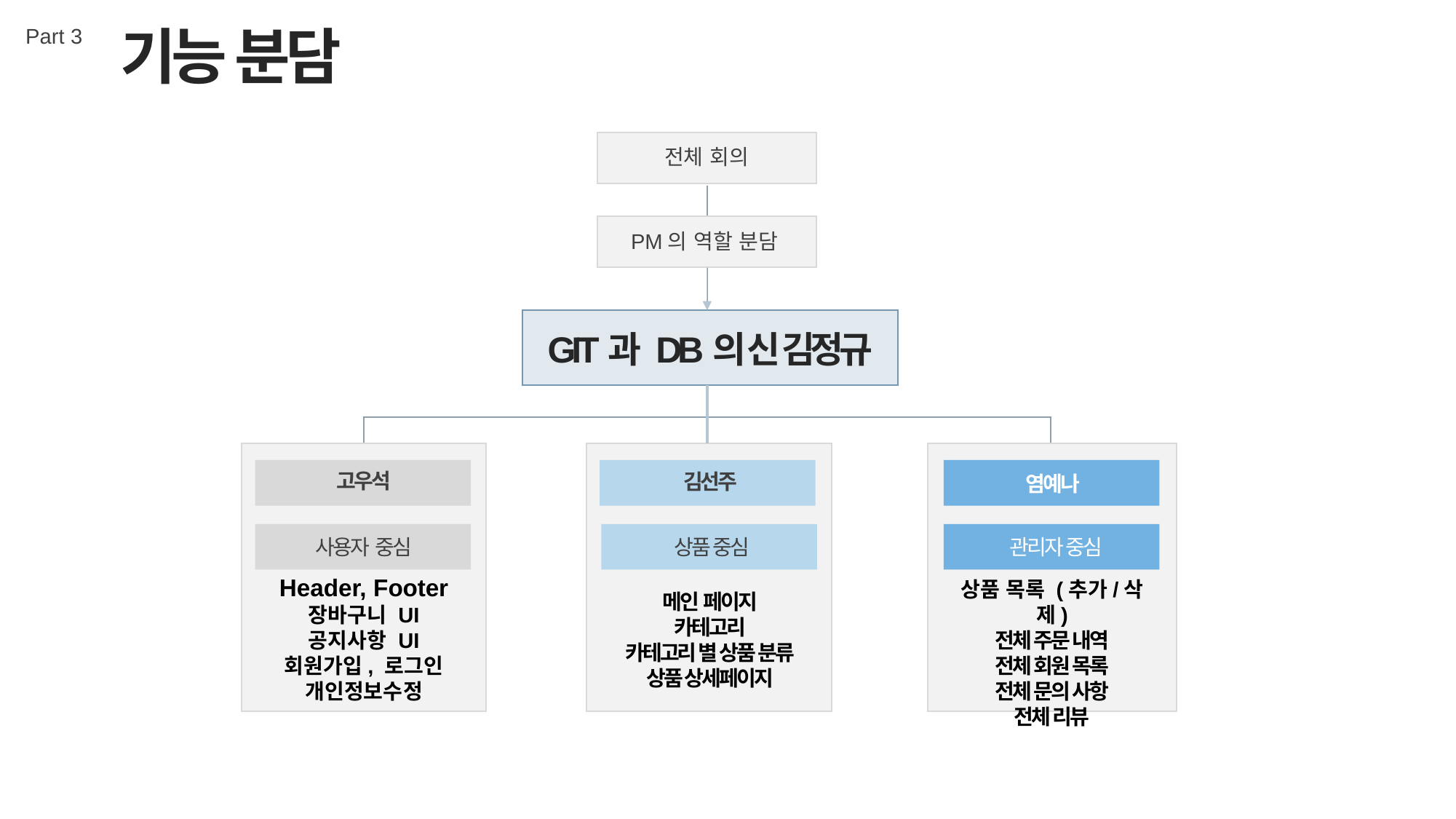

기능 분담
Part 3

전체 회의

PM의 역할 분담

GIT과 DB의 신 김정규

고우석
김선주
염예나

관리자 중심
상품 중심
사용자  중심
Header, Footer
장바구니 UI
공지사항 UI
회원가입, 로그인
개인정보수정
상품 목록 (추가/삭제)
전체 주문 내역
전체 회원 목록
전체 문의 사항
전체 리뷰
메인 페이지
카테고리
카테고리 별 상품 분류
상품 상세페이지